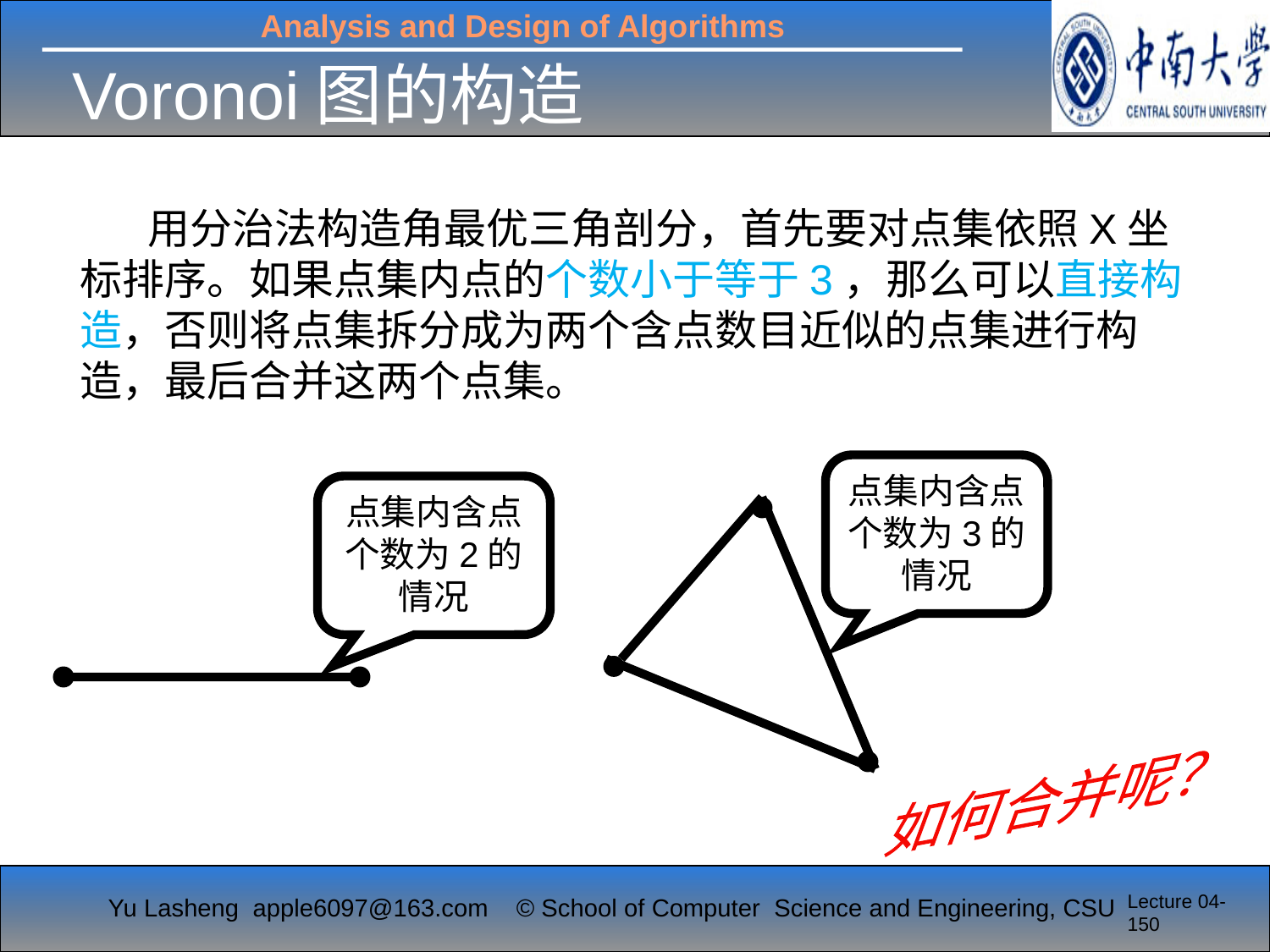

# Voronoi图的构造
      用分治法构造角最优三角剖分，首先要对点集依照X坐标排序。如果点集内点的个数小于等于3，那么可以直接构造，否则将点集拆分成为两个含点数目近似的点集进行构造，最后合并这两个点集。
点集内含点个数为3的情况
点集内含点个数为2的情况

如何合并呢？

Lecture 04-150